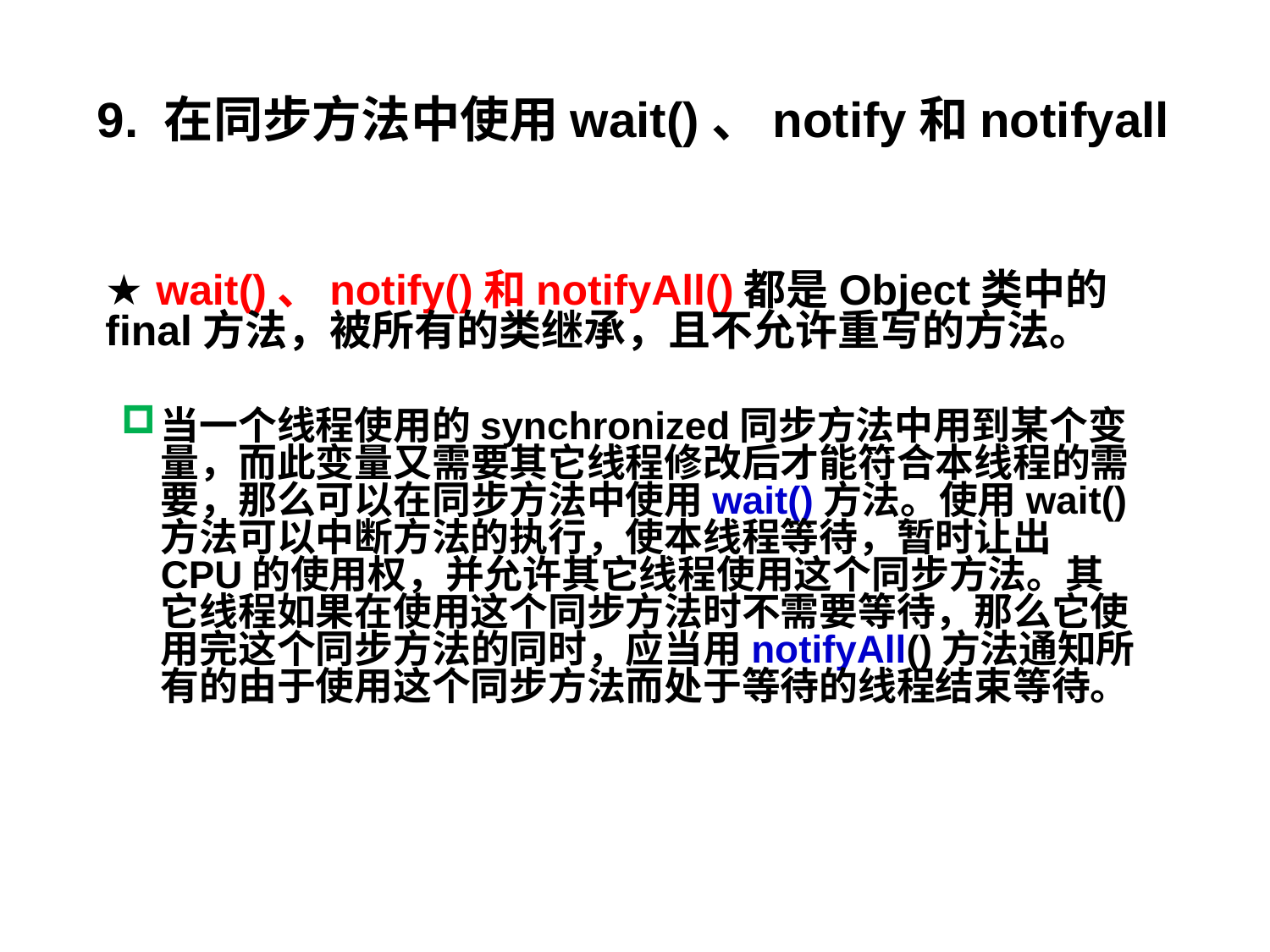

# 9. 在同步方法中使用wait()、notify和notifyall
    ★ wait()、notify()和notifyAll()都是Object类中的final方法，被所有的类继承，且不允许重写的方法。

当一个线程使用的synchronized同步方法中用到某个变量，而此变量又需要其它线程修改后才能符合本线程的需要，那么可以在同步方法中使用wait()方法。使用wait()方法可以中断方法的执行，使本线程等待，暂时让出CPU的使用权，并允许其它线程使用这个同步方法。其它线程如果在使用这个同步方法时不需要等待，那么它使用完这个同步方法的同时，应当用notifyAll()方法通知所有的由于使用这个同步方法而处于等待的线程结束等待。